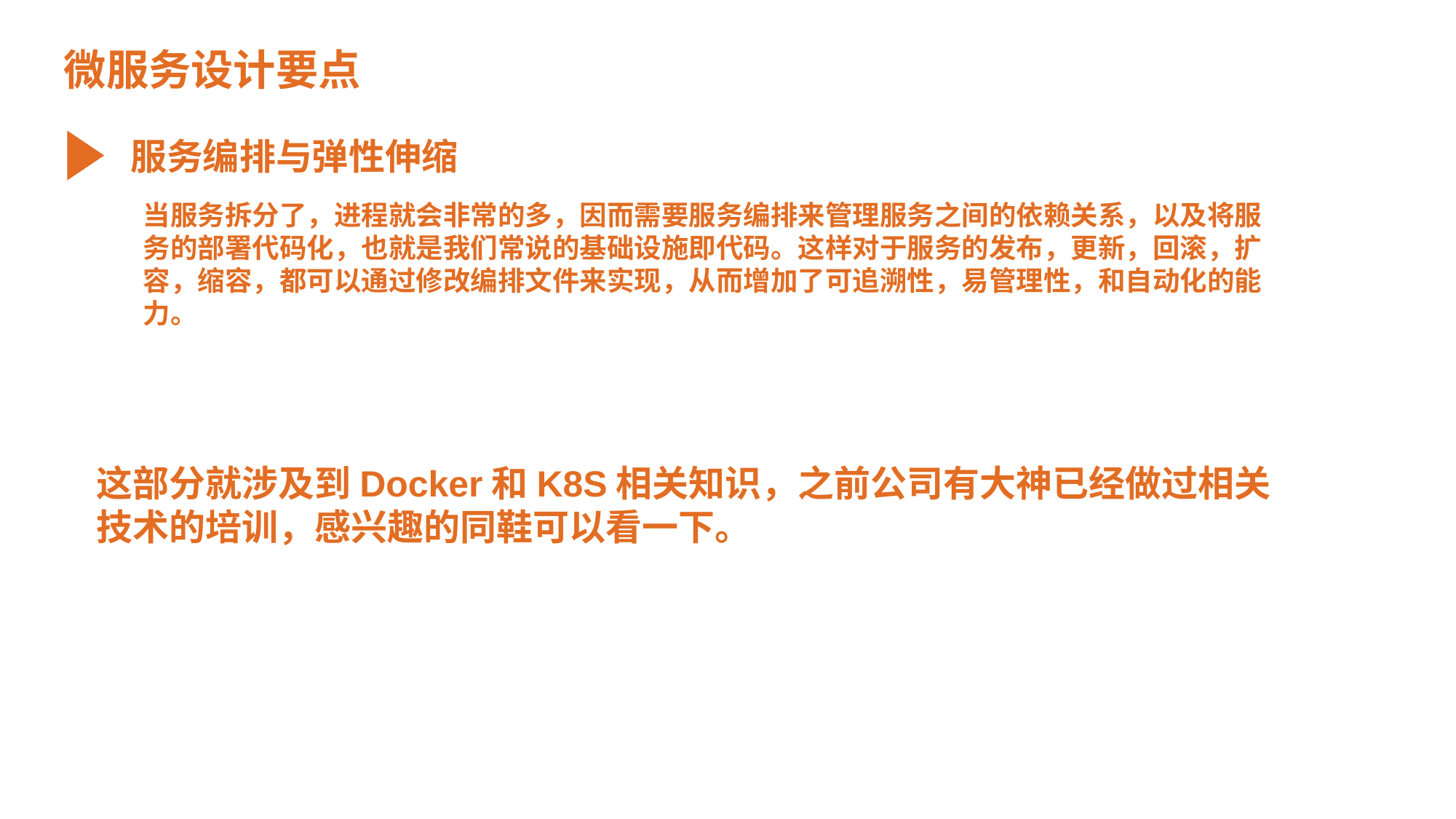

微服务设计要点
服务编排与弹性伸缩

当服务拆分了，进程就会非常的多，因而需要服务编排来管理服务之间的依赖关系，以及将服务的部署代码化，也就是我们常说的基础设施即代码。这样对于服务的发布，更新，回滚，扩容，缩容，都可以通过修改编排文件来实现，从而增加了可追溯性，易管理性，和自动化的能力。

这部分就涉及到Docker和K8S相关知识，之前公司有大神已经做过相关技术的培训，感兴趣的同鞋可以看一下。